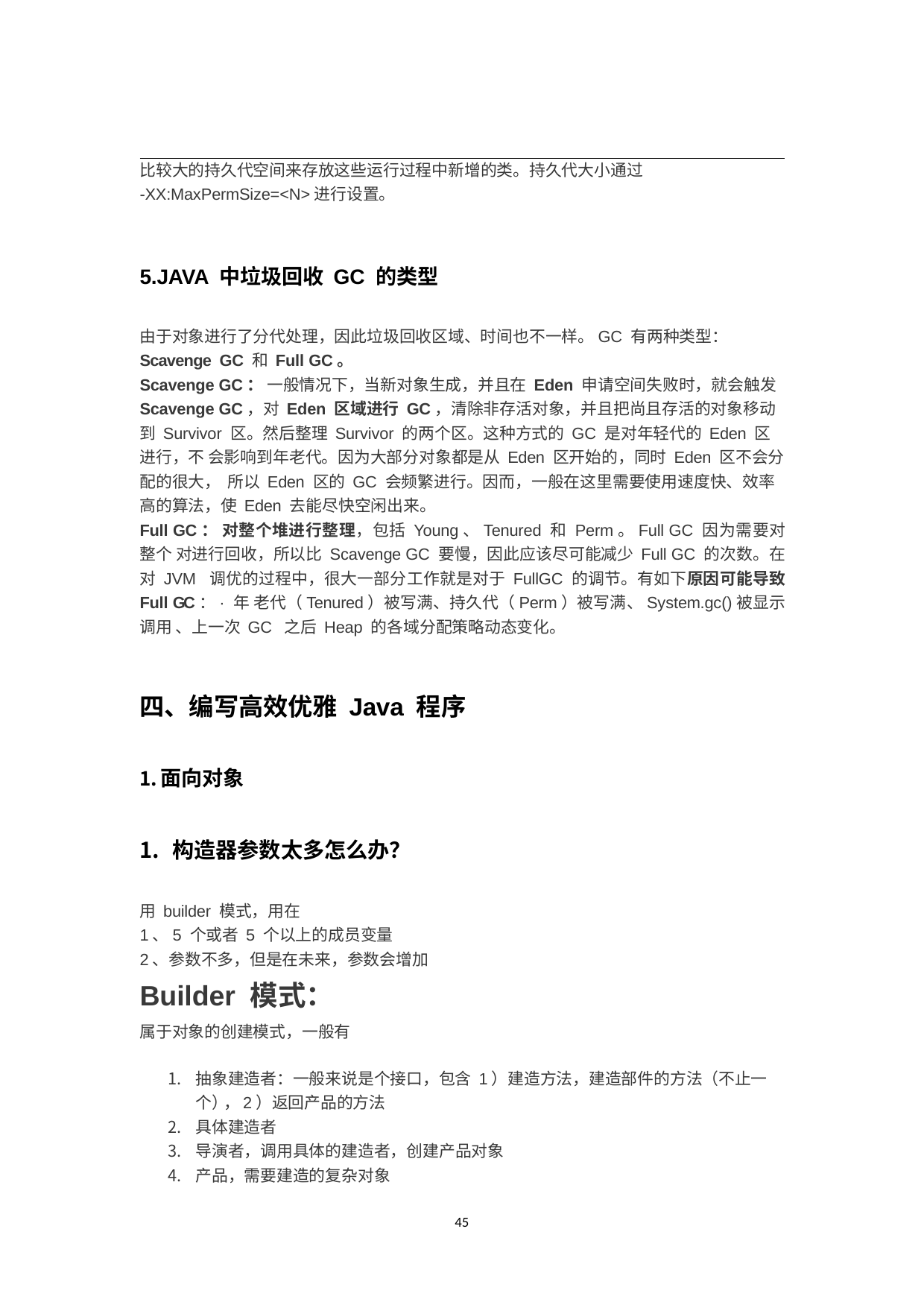

比较大的持久代空间来存放这些运行过程中新增的类。持久代大小通过
-XX:MaxPermSize=<N>进行设置。

5.JAVA 中垃圾回收 GC 的类型

由于对象进行了分代处理，因此垃圾回收区域、时间也不一样。GC 有两种类型：Scavenge  GC 和 Full GC。
Scavenge GC： 一般情况下，当新对象生成，并且在 Eden 申请空间失败时，就会触发 Scavenge GC，对 Eden 区域进行 GC，清除非存活对象，并且把尚且存活的对象移动到 Survivor 区。然后整理 Survivor 的两个区。这种方式的 GC 是对年轻代的 Eden 区进行，不 会影响到年老代。因为大部分对象都是从 Eden 区开始的，同时 Eden 区不会分配的很大，  所以 Eden 区的 GC 会频繁进行。因而，一般在这里需要使用速度快、效率高的算法，使 Eden 去能尽快空闲出来。
Full GC： 对整个堆进行整理，包括 Young、Tenured 和 Perm。Full GC 因为需要对整个 对进行回收，所以比 Scavenge GC 要慢，因此应该尽可能减少 Full GC 的次数。在对 JVM  调优的过程中，很大一部分工作就是对于 FullGC 的调节。有如下原因可能导致 Full GC：· 年 老代（Tenured）被写满、持久代（Perm）被写满、System.gc()被显示调用 、上一次 GC  之后 Heap 的各域分配策略动态变化。
四、编写高效优雅 Java 程序

面向对象

构造器参数太多怎么办？

用 builder 模式，用在
1、5 个或者 5 个以上的成员变量
2、参数不多，但是在未来，参数会增加
Builder 模式：
属于对象的创建模式，一般有

抽象建造者：一般来说是个接口，包含 1）建造方法，建造部件的方法（不止一个），  2）返回产品的方法
具体建造者
导演者，调用具体的建造者，创建产品对象
产品，需要建造的复杂对象
45